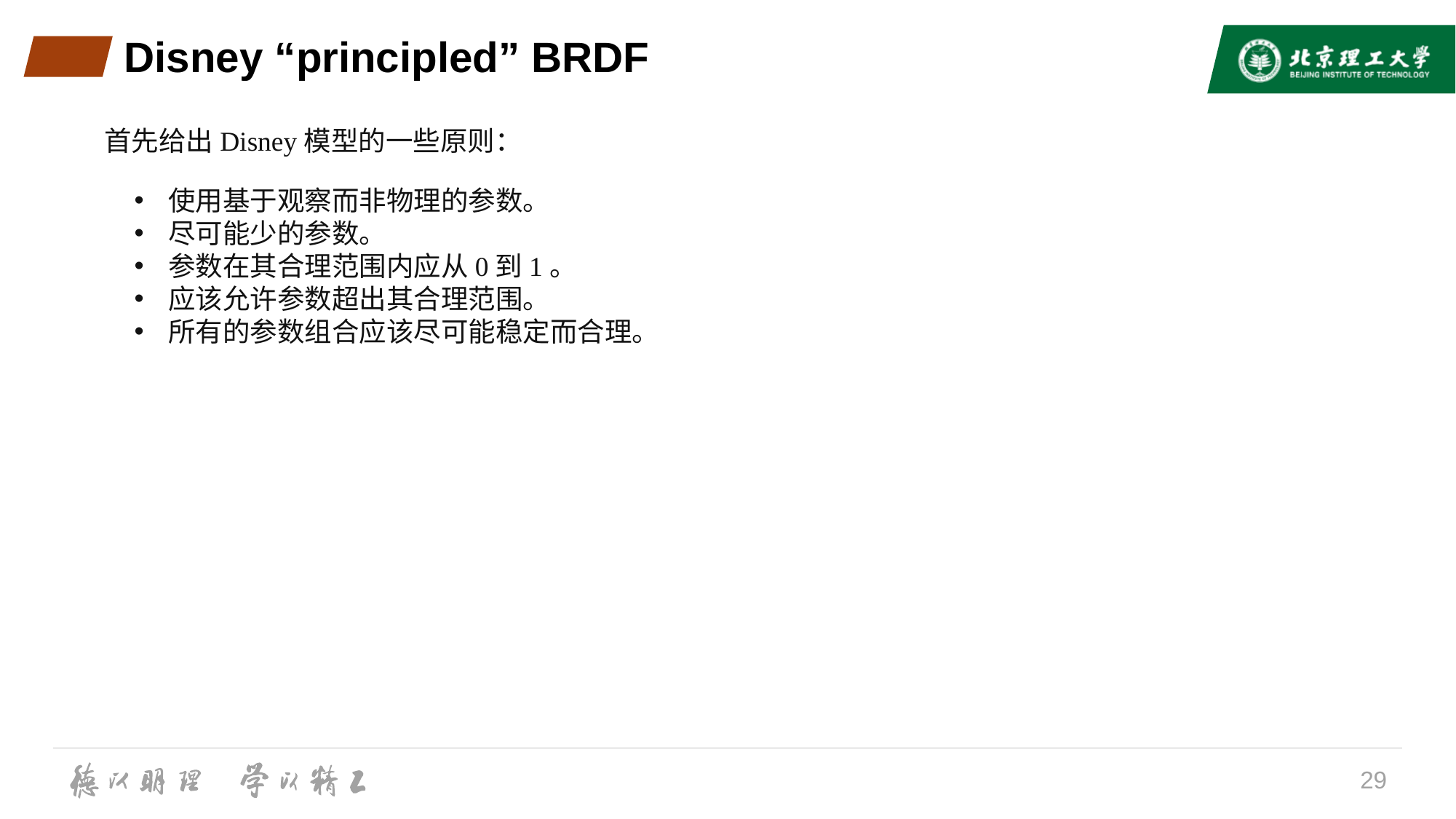

# Disney “principled” BRDF
首先给出Disney模型的一些原则：

使用基于观察而非物理的参数。
尽可能少的参数。
参数在其合理范围内应从0到1。
应该允许参数超出其合理范围。
所有的参数组合应该尽可能稳定而合理。